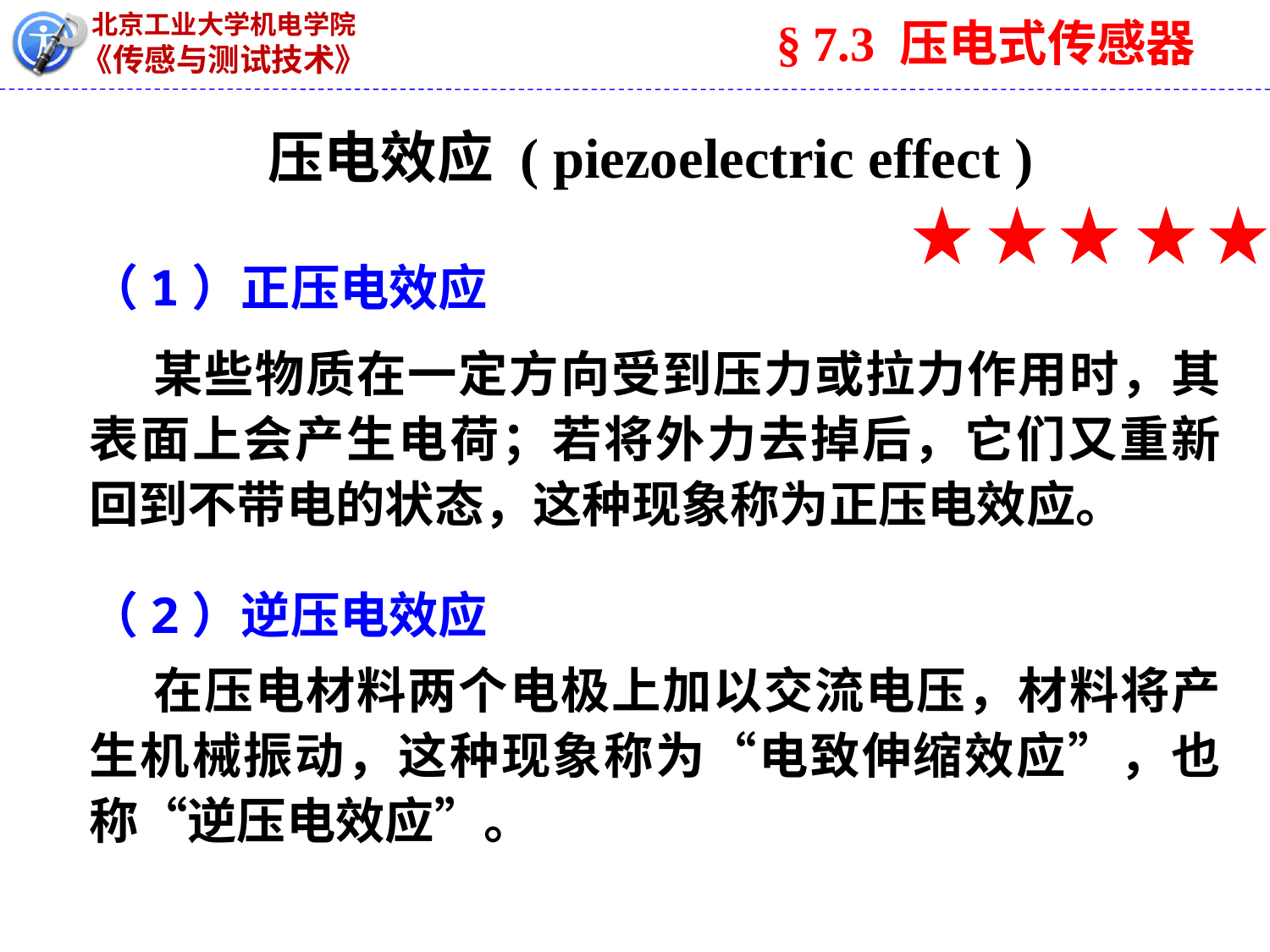

§ 7.3 压电式传感器
压电效应 ( piezoelectric effect )

（1）正压电效应
    某些物质在一定方向受到压力或拉力作用时，其表面上会产生电荷；若将外力去掉后，它们又重新回到不带电的状态，这种现象称为正压电效应。
（2）逆压电效应
    在压电材料两个电极上加以交流电压，材料将产生机械振动，这种现象称为“电致伸缩效应”，也称“逆压电效应”。